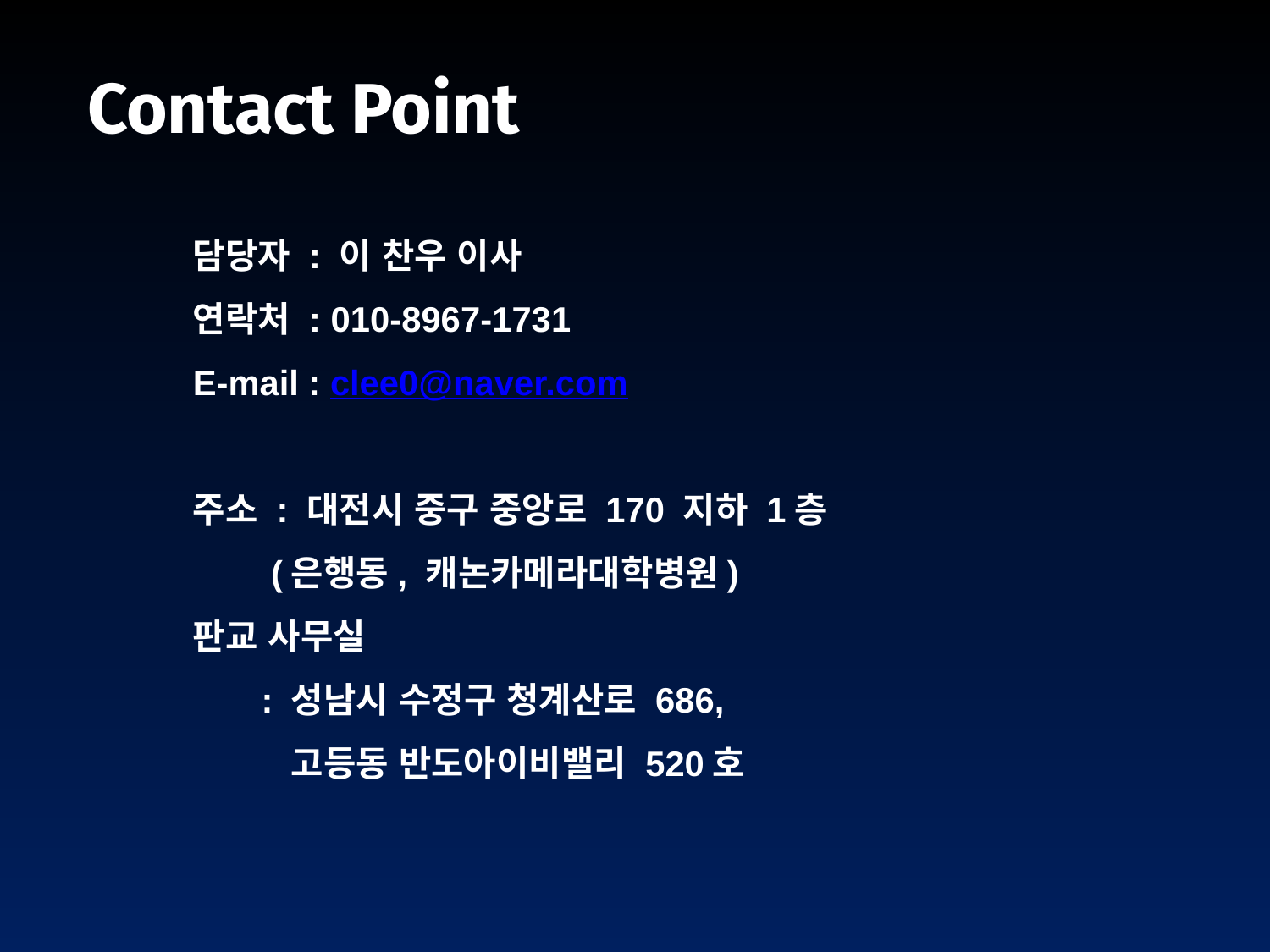

Contact Point
담당자 : 이 찬우 이사
연락처 : 010-8967-1731
E-mail : clee0@naver.com

주소 : 대전시 중구 중앙로 170 지하 1층
        (은행동, 캐논카메라대학병원)
판교 사무실
       : 성남시 수정구 청계산로 686,
         고등동 반도아이비밸리 520호